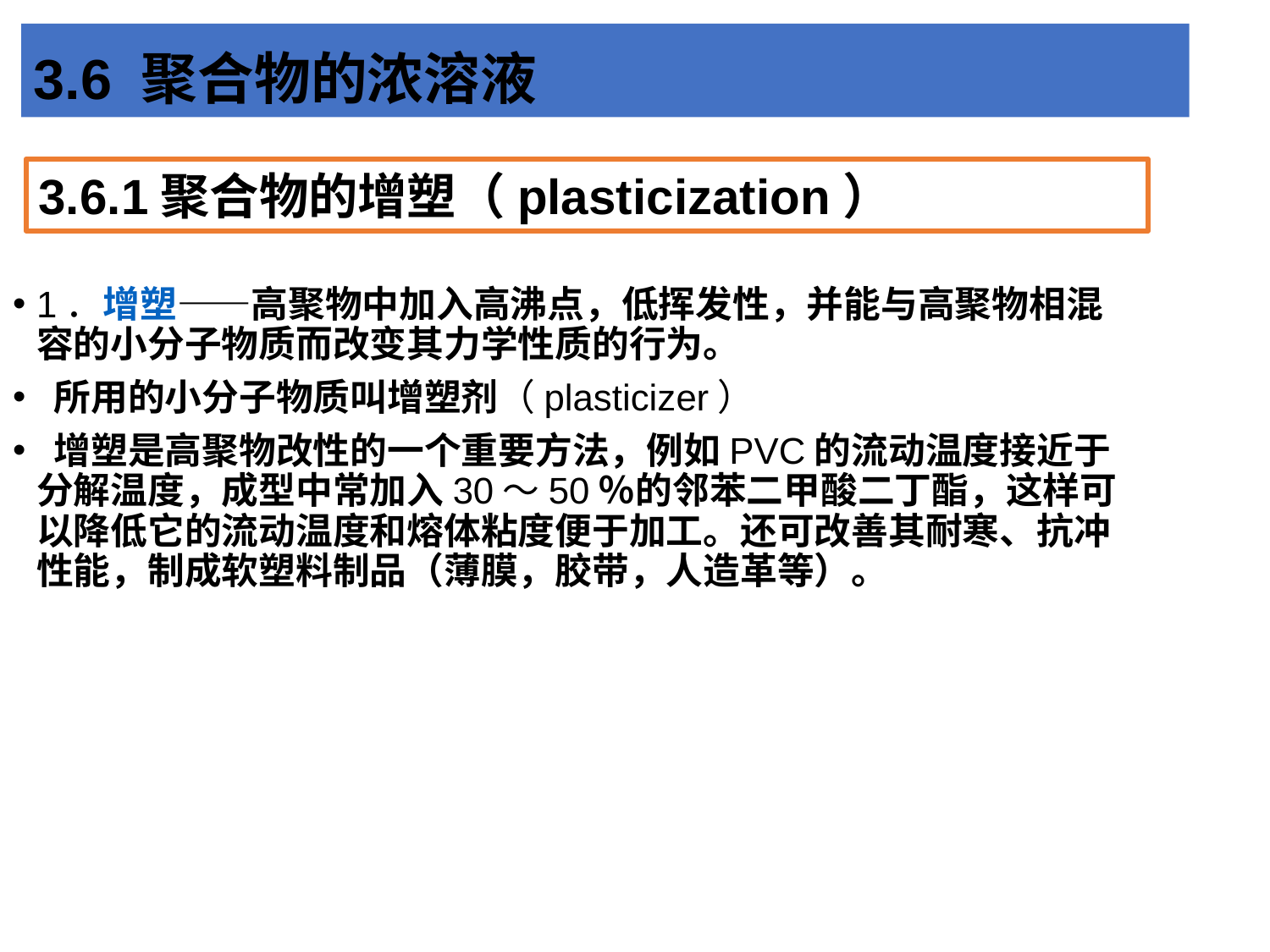

3.6 聚合物的浓溶液
3.6.1聚合物的增塑（plasticization）
1．增塑——高聚物中加入高沸点，低挥发性，并能与高聚物相混容的小分子物质而改变其力学性质的行为。
 所用的小分子物质叫增塑剂（plasticizer）
 增塑是高聚物改性的一个重要方法，例如PVC的流动温度接近于分解温度，成型中常加入30～50％的邻苯二甲酸二丁酯，这样可以降低它的流动温度和熔体粘度便于加工。还可改善其耐寒、抗冲性能，制成软塑料制品（薄膜，胶带，人造革等）。